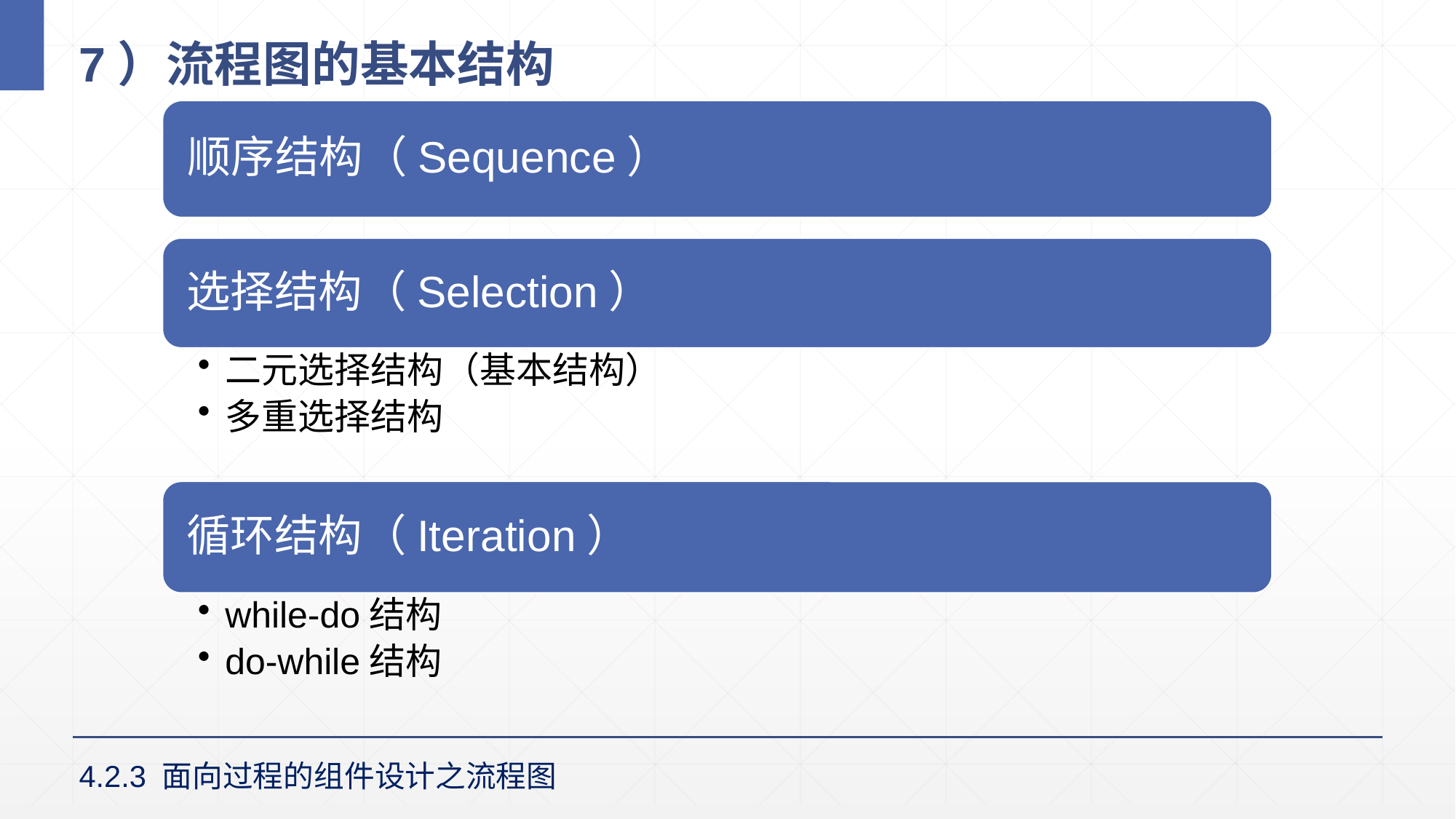

# 7）流程图的基本结构
顺序结构（Sequence）
选择结构（Selection）
二元选择结构（基本结构）
多重选择结构
循环结构（Iteration）
while-do结构
do-while结构
4.2.3 面向过程的组件设计之流程图